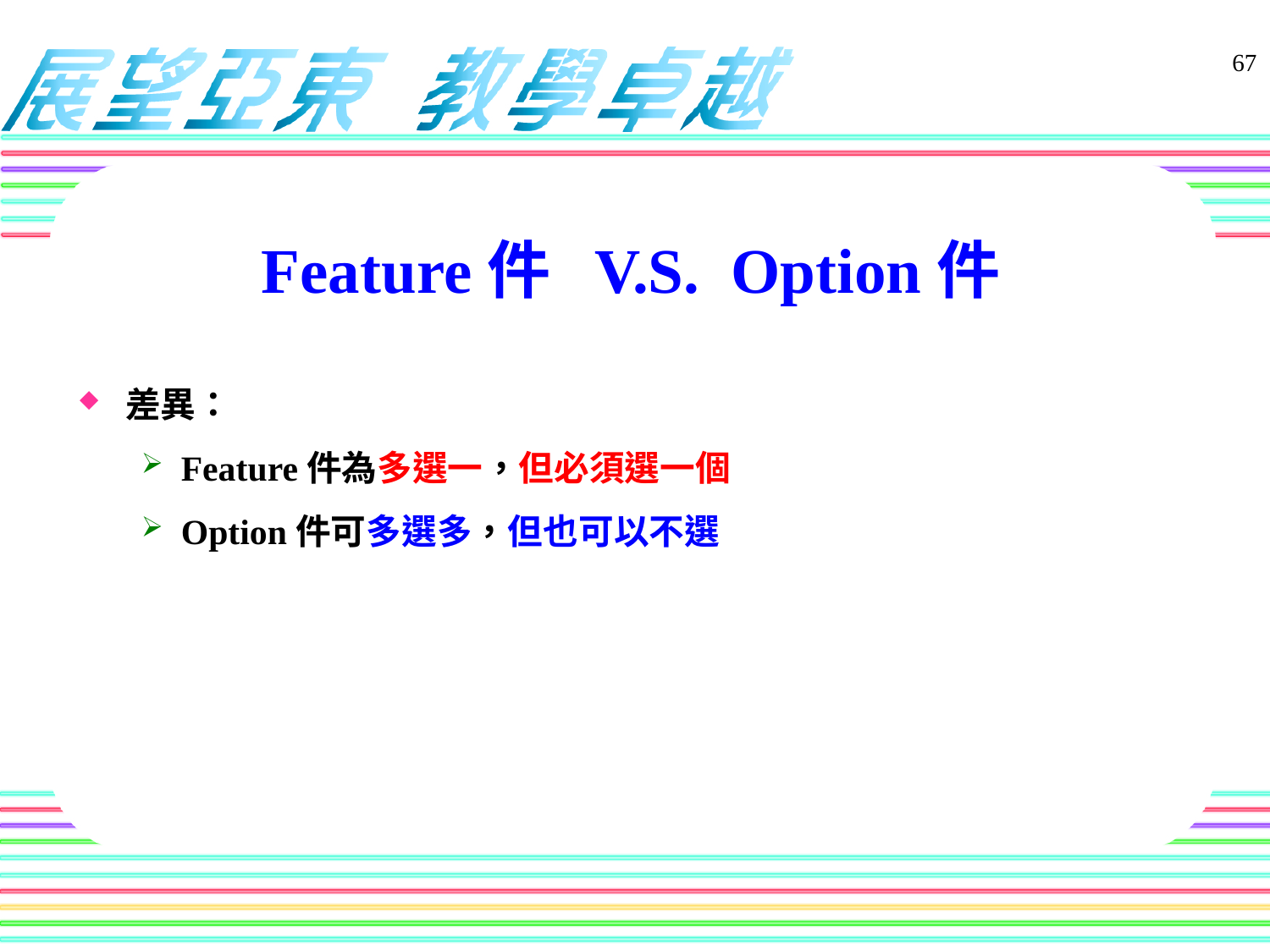

Feature件  V.S.  Option件
67
差異：
Feature件為多選一，但必須選一個
Option件可多選多，但也可以不選